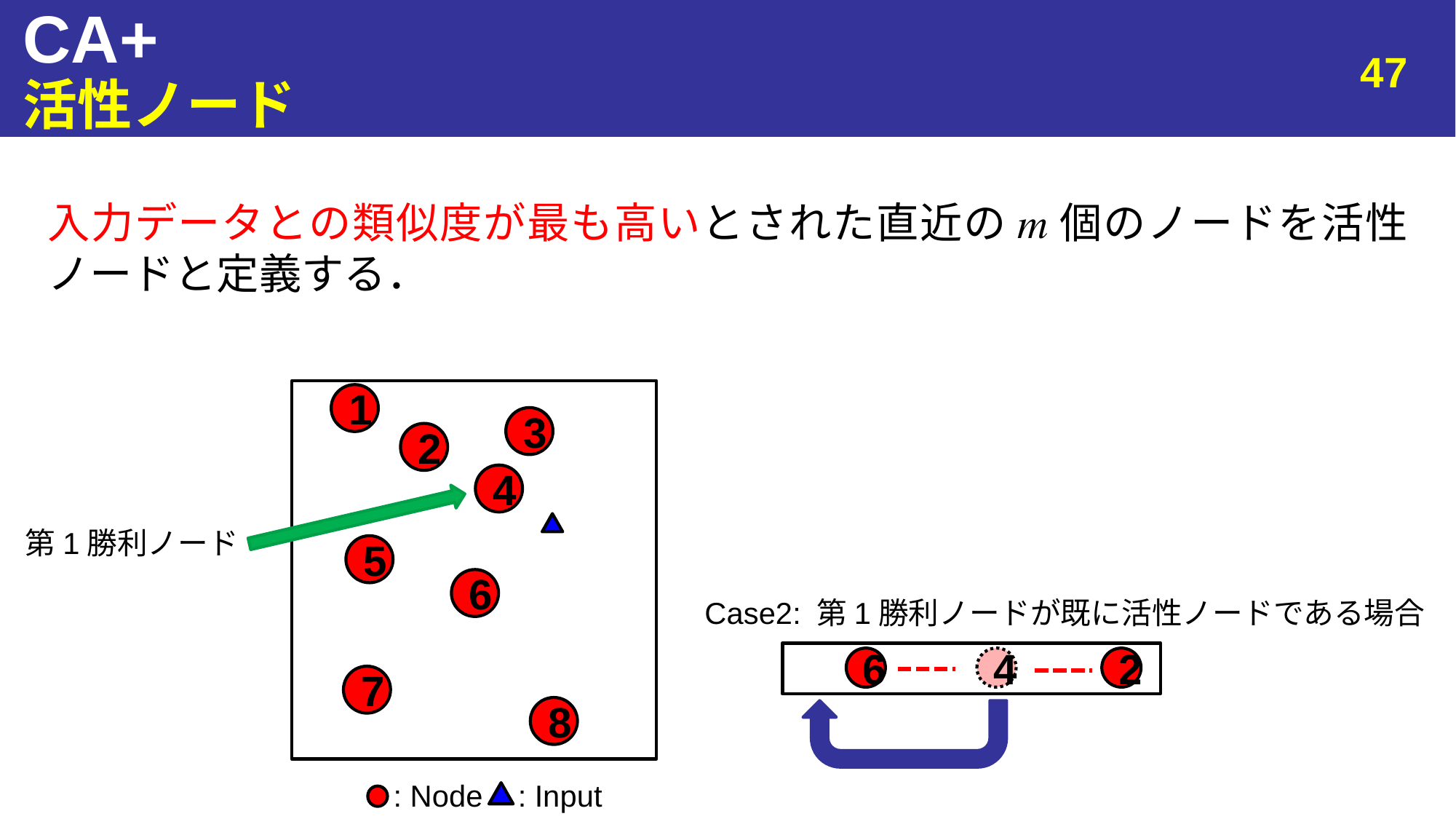

# CA+
47
活性ノード
入力データとの類似度が最も高いとされた直近のm個のノードを活性ノードと定義する．

1
3
2
4

5
6
Case2: 第1勝利ノードが既に活性ノードである場合

6
4
2
7
8

: Input

: Node

第1勝利ノード